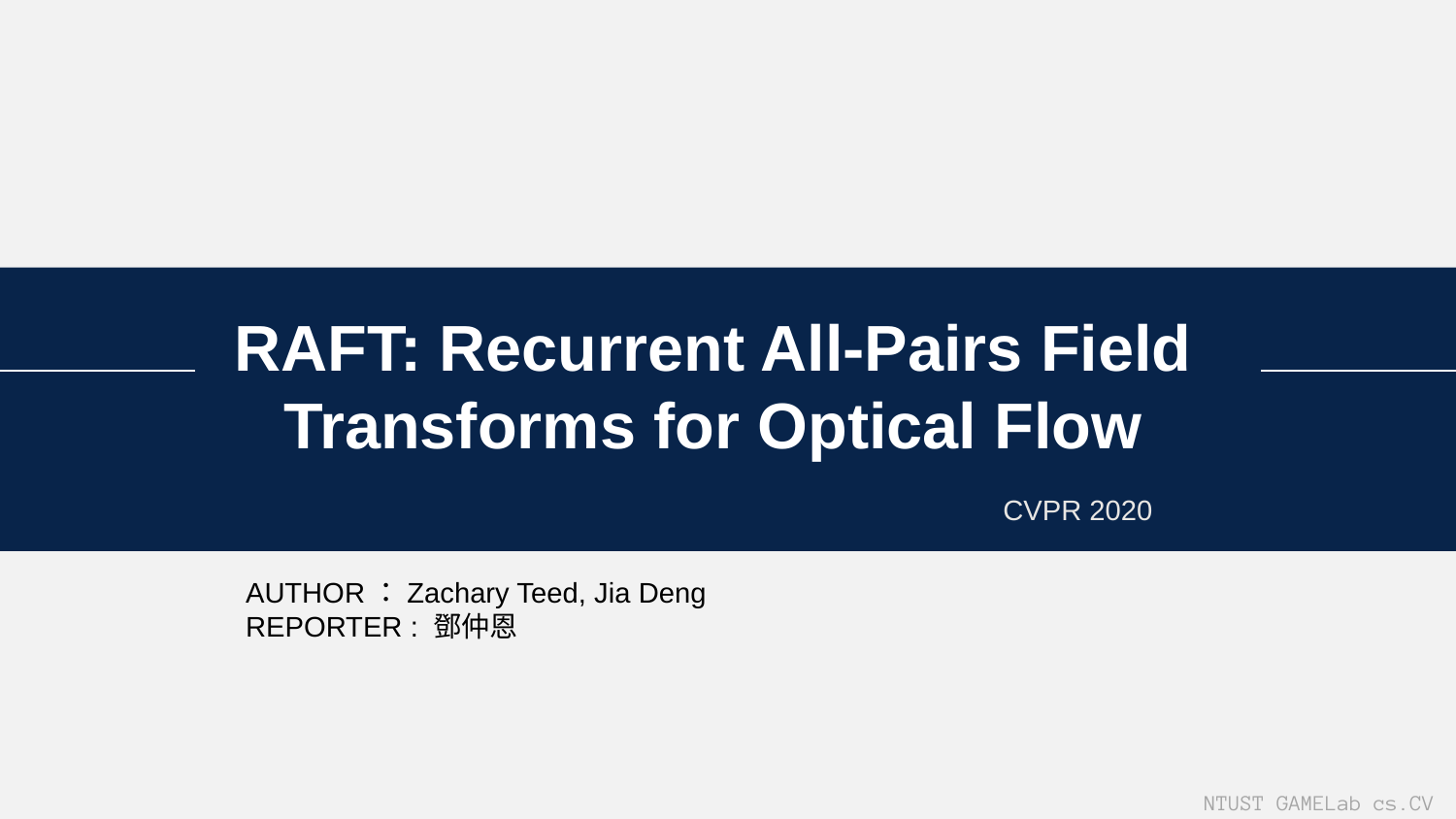

RAFT: Recurrent All-Pairs Field Transforms for Optical Flow
CVPR 2020
AUTHOR：Zachary Teed, Jia Deng
REPORTER : 鄧仲恩
NTUST GAMELab cs.CV